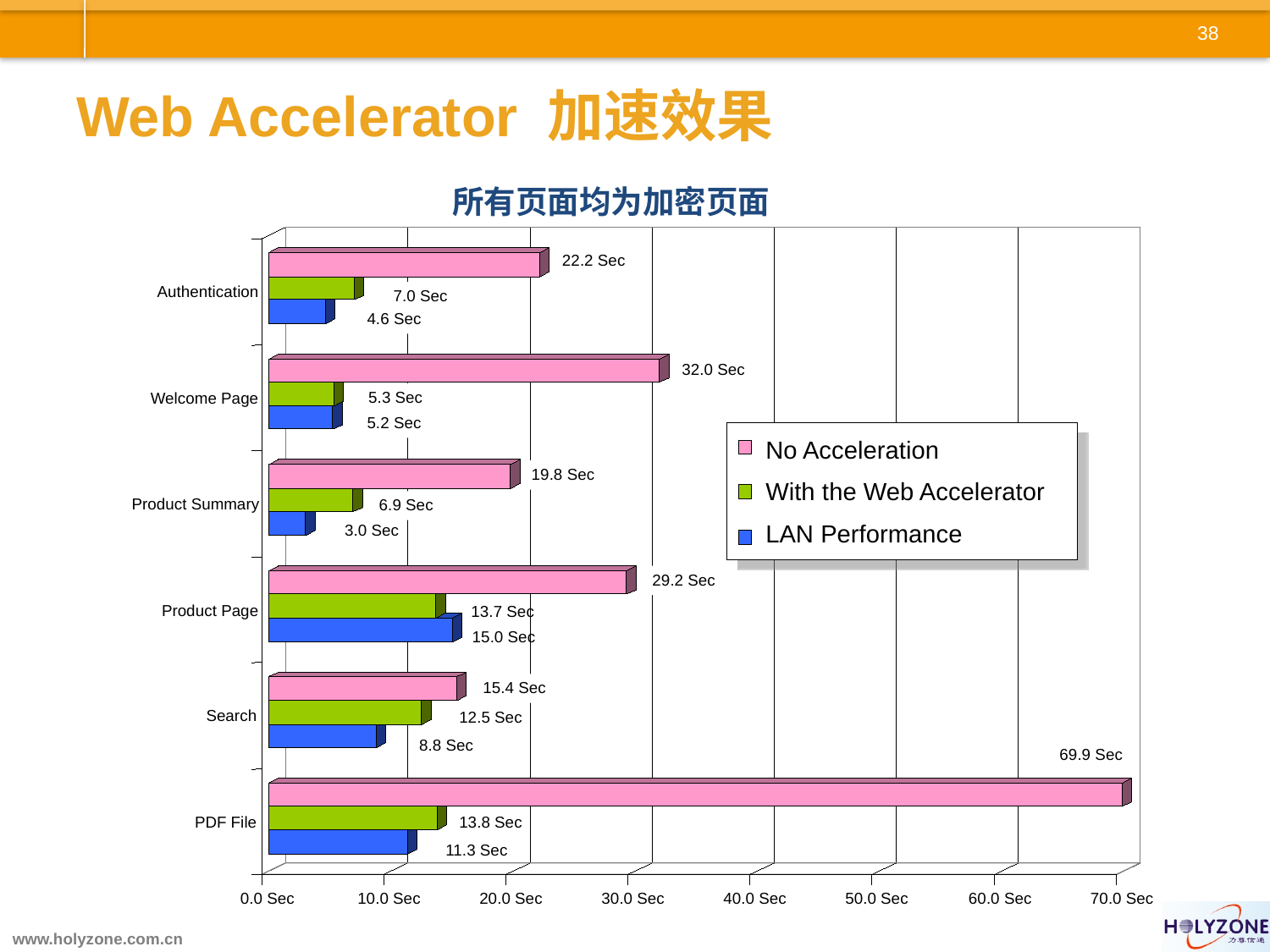

Web Accelerator 加速效果
所有页面均为加密页面

22.2 Sec

Authentication

7.0 Sec

4.6 Sec

32.0 Sec

5.3 Sec
Welcome Page

5.2 Sec

No Acceleration
With the Web Accelerator
LAN Performance

19.8 Sec

Product Summary
6.9 Sec

3.0 Sec

29.2 Sec

Product Page
13.7 Sec

15.0 Sec

15.4 Sec

Search
12.5 Sec

8.8 Sec

69.9 Sec

PDF File
13.8 Sec

11.3 Sec

0.0 Sec
10.0 Sec
20.0 Sec
30.0 Sec
40.0 Sec
50.0 Sec
60.0 Sec
70.0 Sec